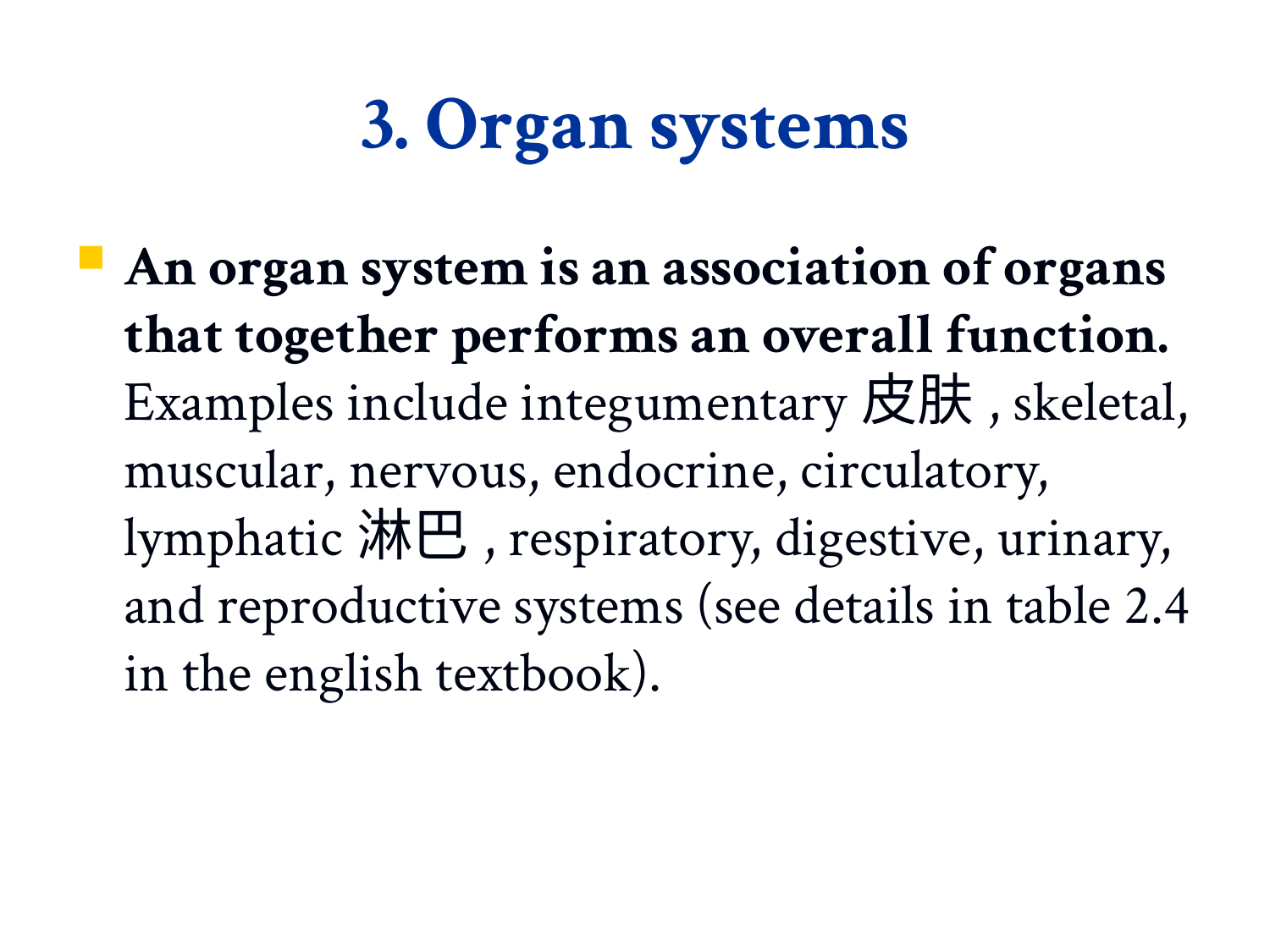

# 3. Organ systems
An organ system is an association of organs that together performs an overall function. Examples include integumentary皮肤, skeletal, muscular, nervous, endocrine, circulatory, lymphatic淋巴, respiratory, digestive, urinary, and reproductive systems (see details in table 2.4 in the english textbook).